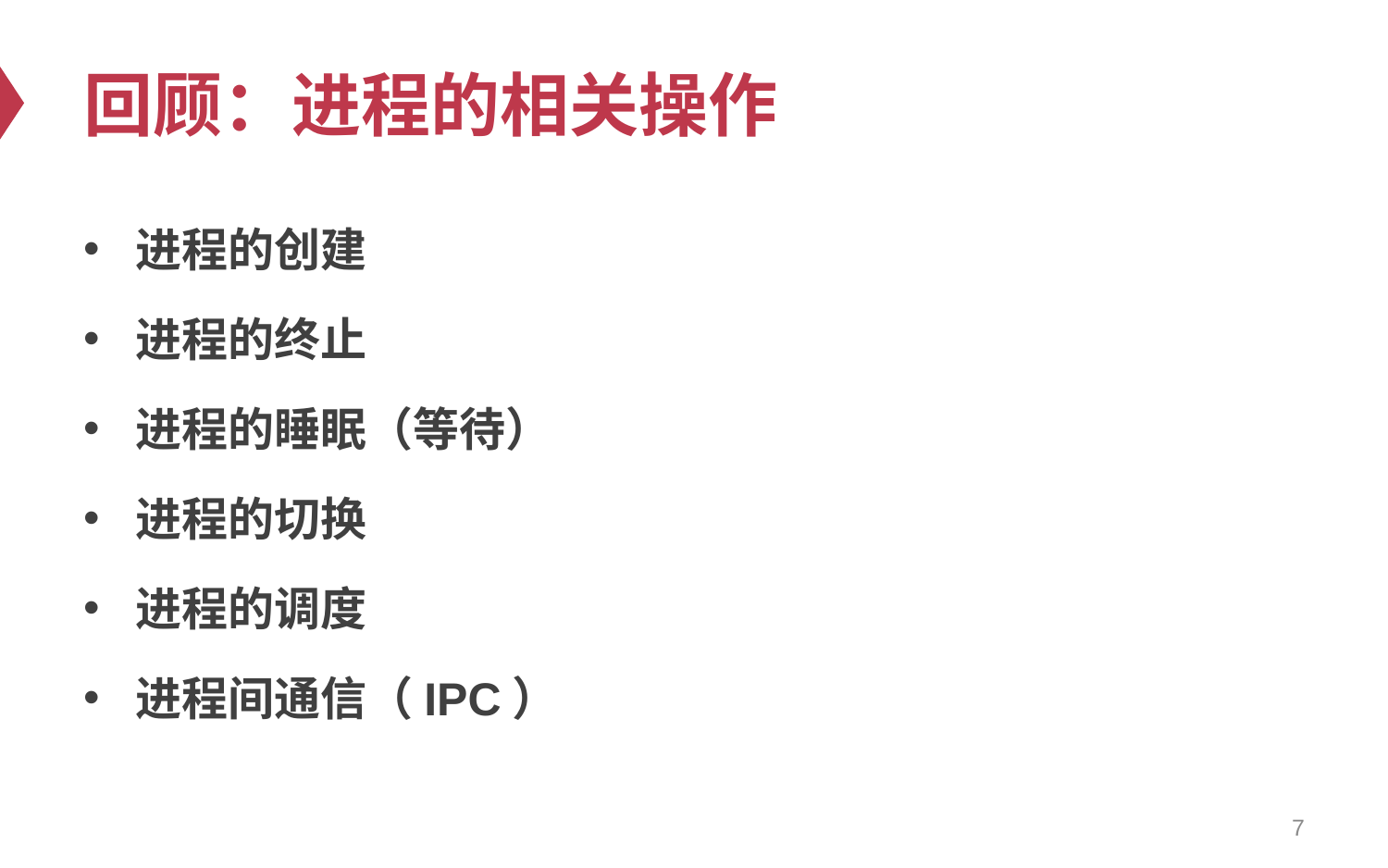

# 回顾：进程的相关操作
进程的创建
进程的终止
进程的睡眠（等待）
进程的切换
进程的调度
进程间通信（IPC）
7